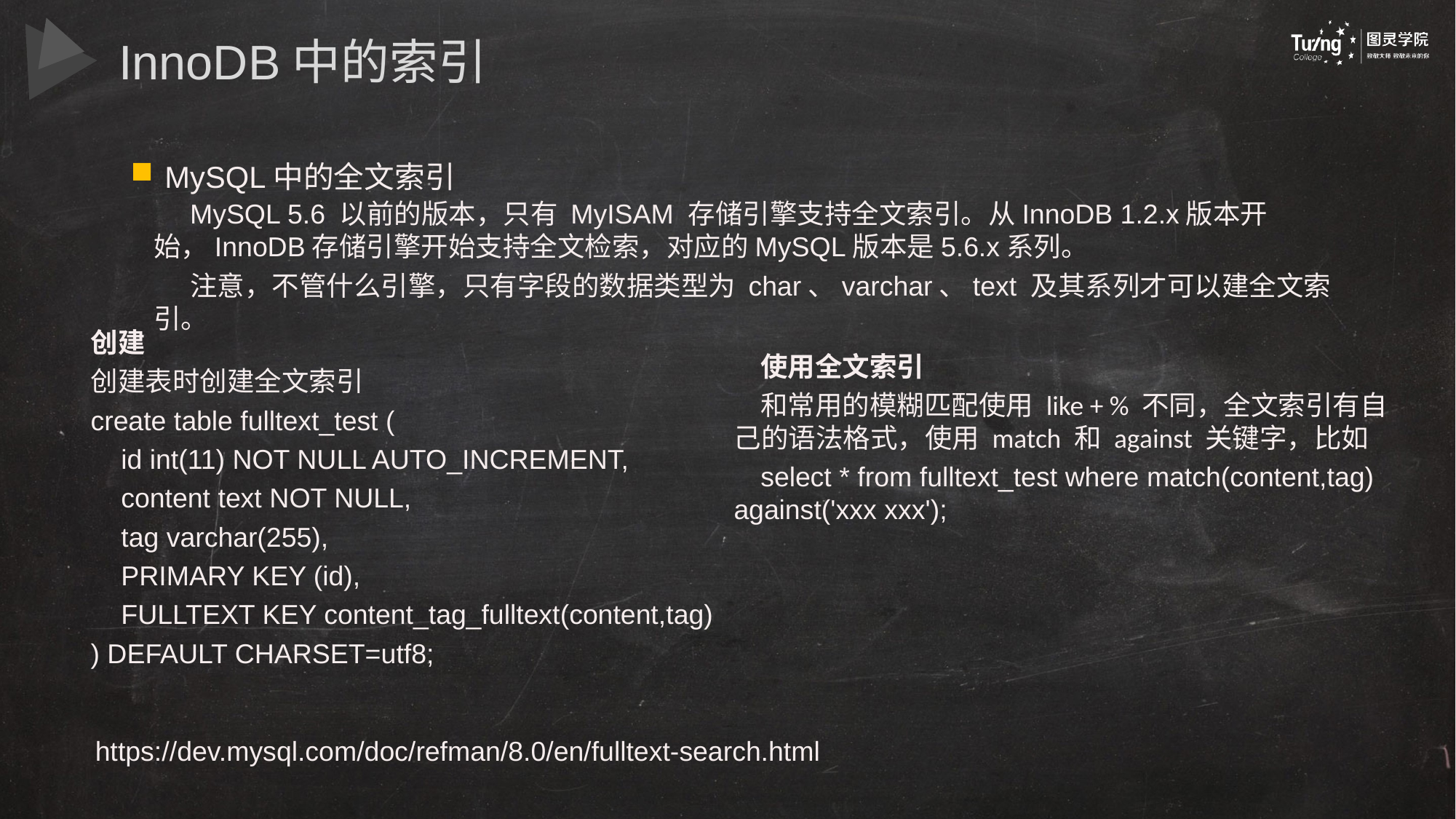

InnoDB中的索引
MySQL中的全文索引
MySQL 5.6 以前的版本，只有 MyISAM 存储引擎支持全文索引。从InnoDB 1.2.x版本开始，InnoDB存储引擎开始支持全文检索，对应的MySQL版本是5.6.x系列。
注意，不管什么引擎，只有字段的数据类型为 char、varchar、text 及其系列才可以建全文索引。
创建
创建表时创建全文索引
create table fulltext_test (
    id int(11) NOT NULL AUTO_INCREMENT,
    content text NOT NULL,
    tag varchar(255),
    PRIMARY KEY (id),
    FULLTEXT KEY content_tag_fulltext(content,tag)
) DEFAULT CHARSET=utf8;
使用全文索引
和常用的模糊匹配使用 like + % 不同，全文索引有自己的语法格式，使用 match 和 against 关键字，比如
select * from fulltext_test where match(content,tag) against('xxx xxx');
https://dev.mysql.com/doc/refman/8.0/en/fulltext-search.html